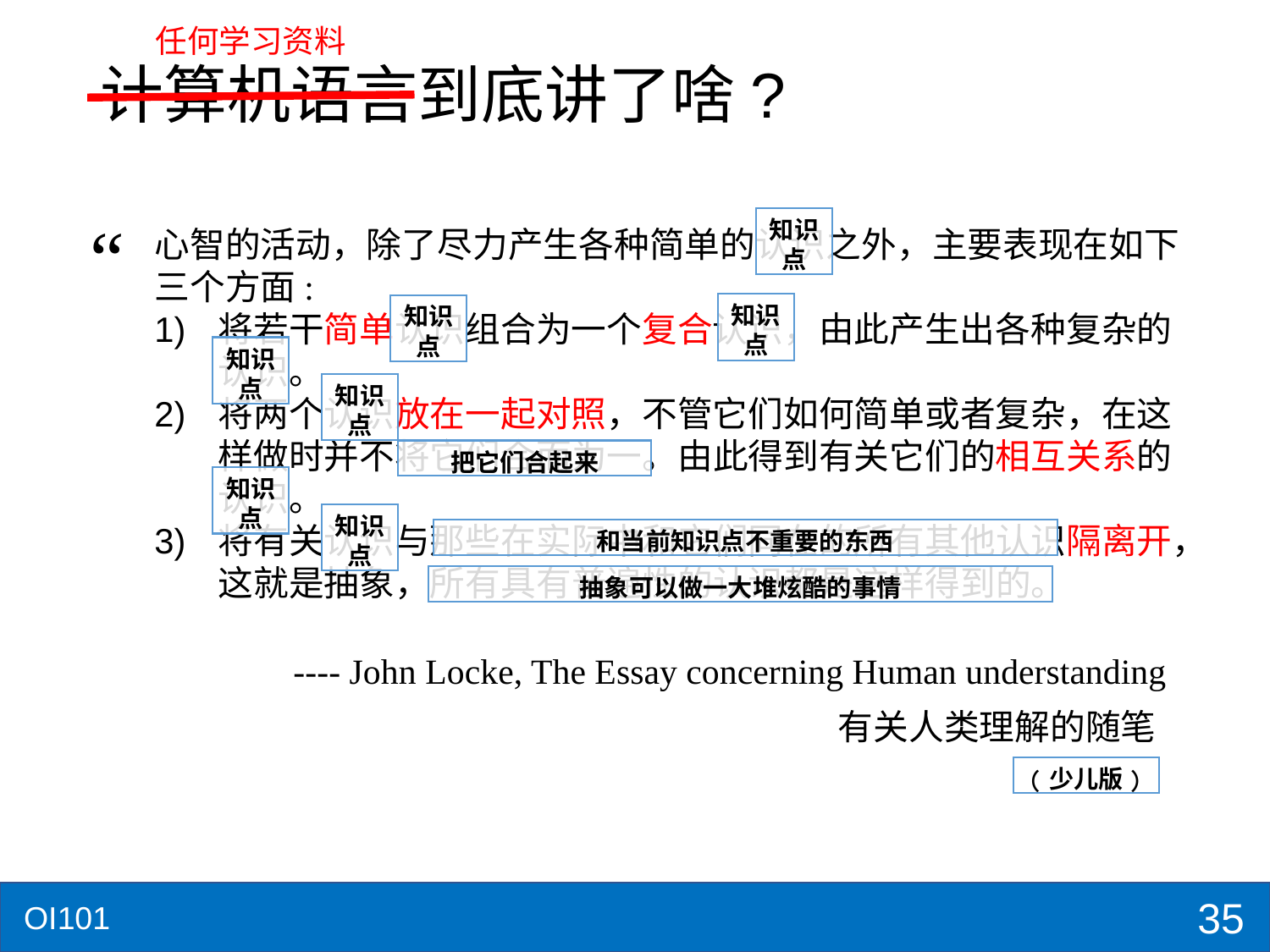

任何学习资料
# 计算机语言到底讲了啥?
“
知识点
心智的活动，除了尽力产生各种简单的认识之外，主要表现在如下三个方面:
将若干简单认识组合为一个复合认识，由此产生出各种复杂的认识。
将两个认识放在一起对照，不管它们如何简单或者复杂，在这样做时并不将它们合而为一。由此得到有关它们的相互关系的认识。
将有关认识与那些在实际中和它们同在的所有其他认识隔离开，这就是抽象，所有具有普遍性的认识都是这样得到的。
知识点
知识点
知识点
知识点
把它们合起来
知识点
知识点
和当前知识点不重要的东西
抽象可以做一大堆炫酷的事情
---- John Locke, The Essay concerning Human understanding
有关人类理解的随笔
(少儿版)
35